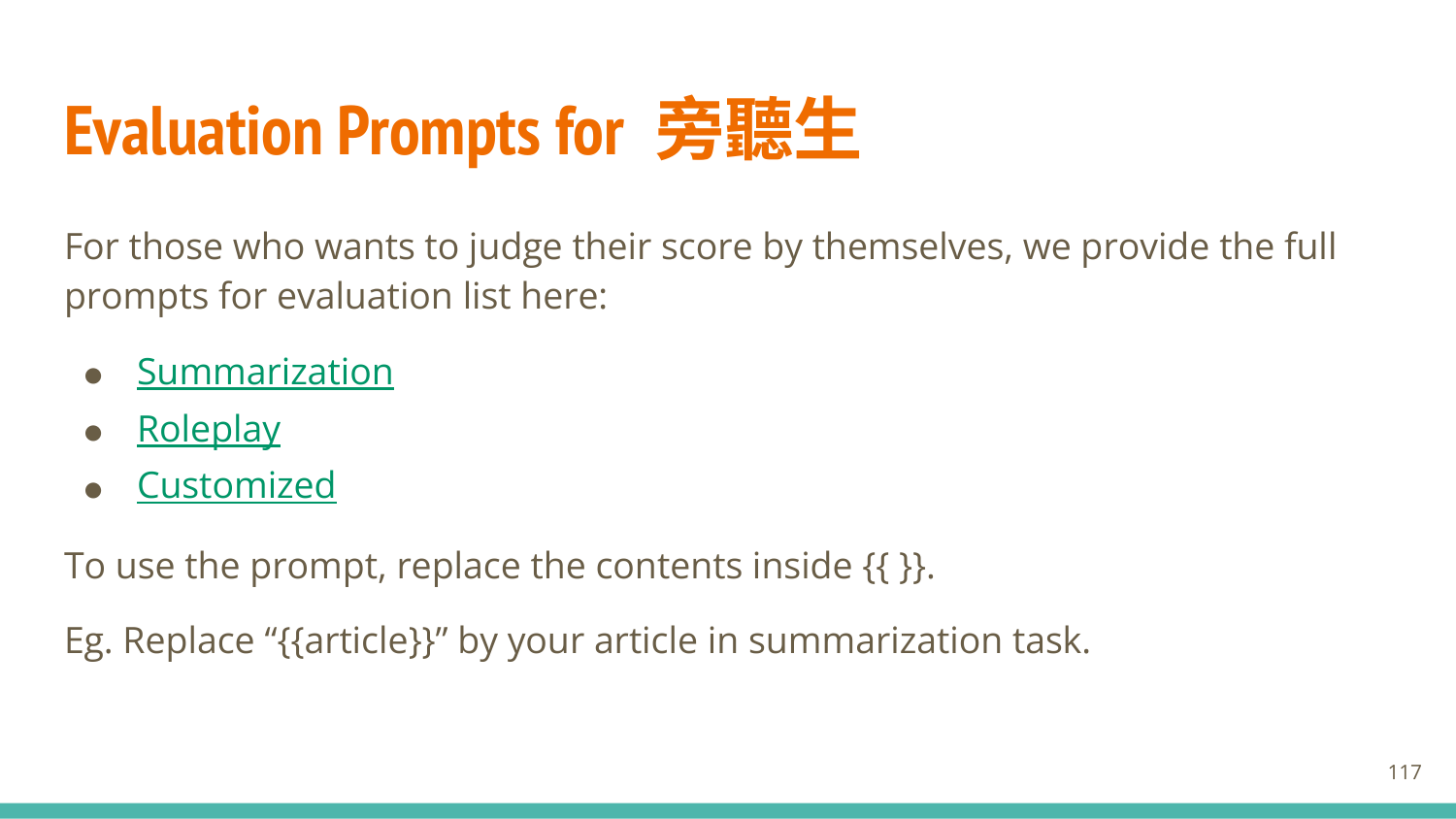

# Evaluation Prompts for 旁聽生
For those who wants to judge their score by themselves, we provide the full prompts for evaluation list here:
Summarization
Roleplay
Customized
To use the prompt, replace the contents inside {{ }}.
Eg. Replace “{{article}}” by your article in summarization task.
117